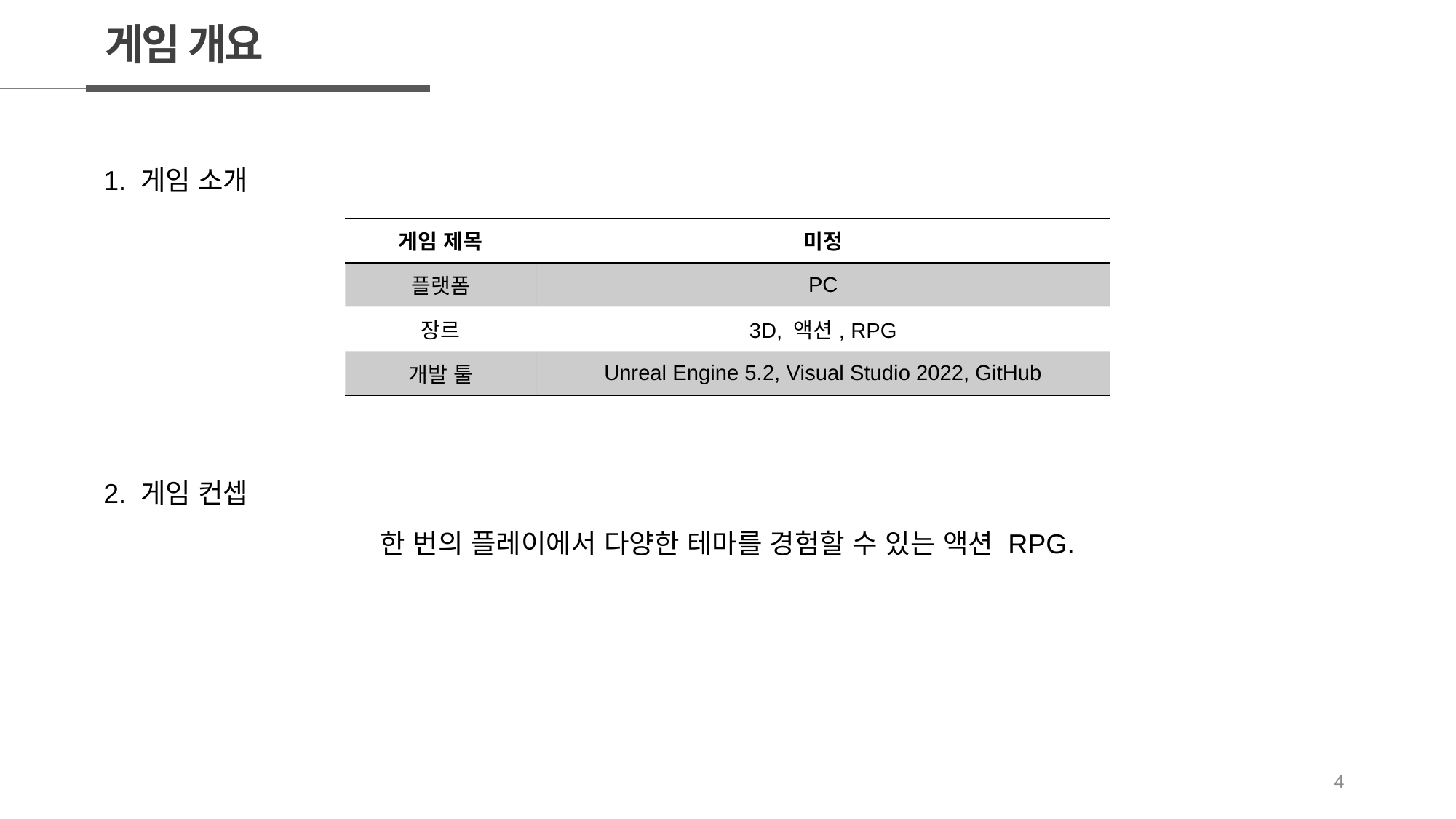

게임 개요
1. 게임 소개
| 게임 제목 | 미정 |
| --- | --- |
| 플랫폼 | PC |
| 장르 | 3D, 액션, RPG |
| 개발 툴 | Unreal Engine 5.2, Visual Studio 2022, GitHub |
2. 게임 컨셉
한 번의 플레이에서 다양한 테마를 경험할 수 있는 액션 RPG.
4